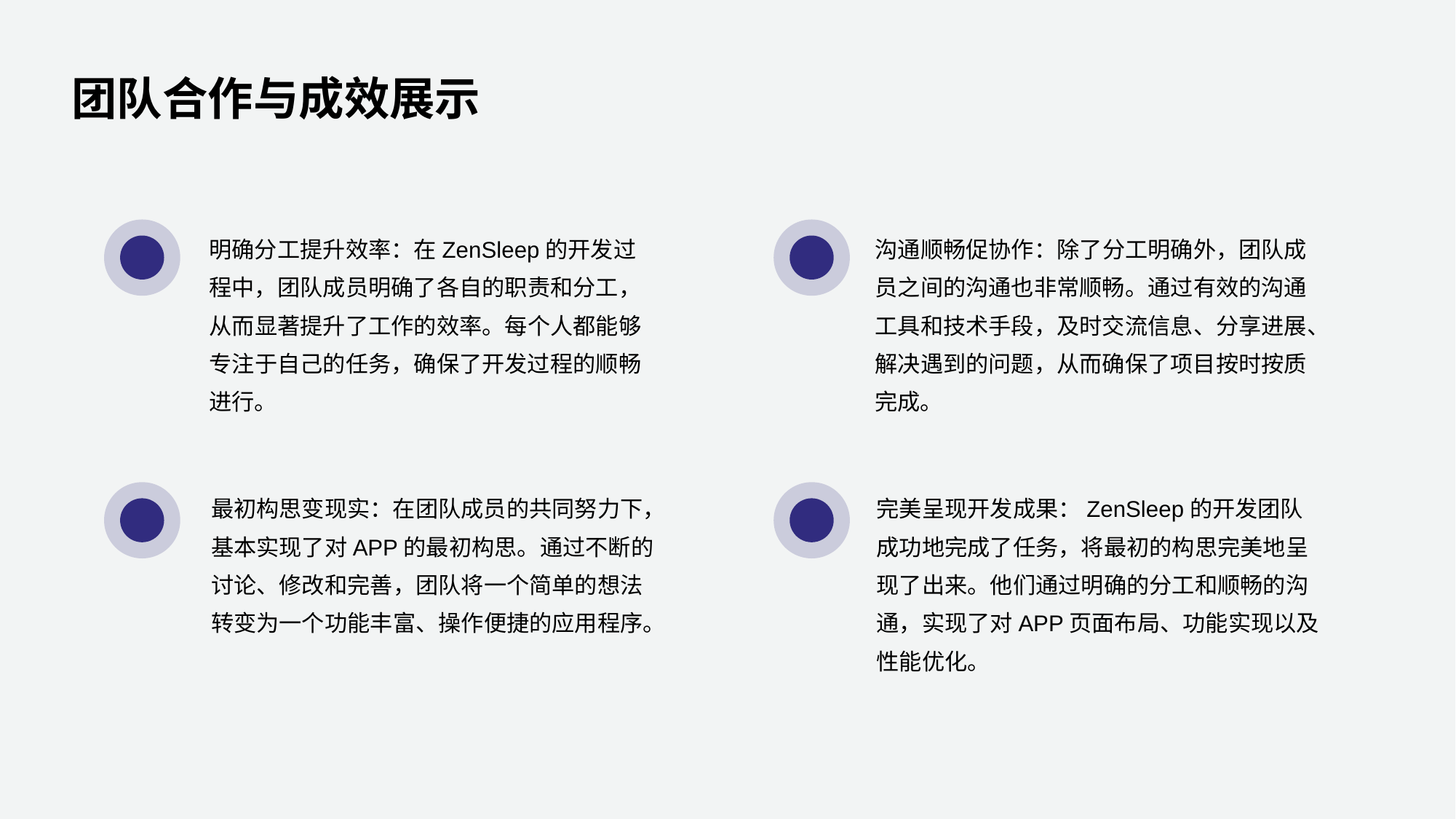

团队合作与成效展示
明确分工提升效率：在ZenSleep的开发过程中，团队成员明确了各自的职责和分工，从而显著提升了工作的效率。每个人都能够专注于自己的任务，确保了开发过程的顺畅进行。
沟通顺畅促协作：除了分工明确外，团队成员之间的沟通也非常顺畅。通过有效的沟通工具和技术手段，及时交流信息、分享进展、解决遇到的问题，从而确保了项目按时按质完成。

最初构思变现实：在团队成员的共同努力下，基本实现了对APP的最初构思。通过不断的讨论、修改和完善，团队将一个简单的想法转变为一个功能丰富、操作便捷的应用程序。
完美呈现开发成果：ZenSleep的开发团队成功地完成了任务，将最初的构思完美地呈现了出来。他们通过明确的分工和顺畅的沟通，实现了对APP页面布局、功能实现以及性能优化。